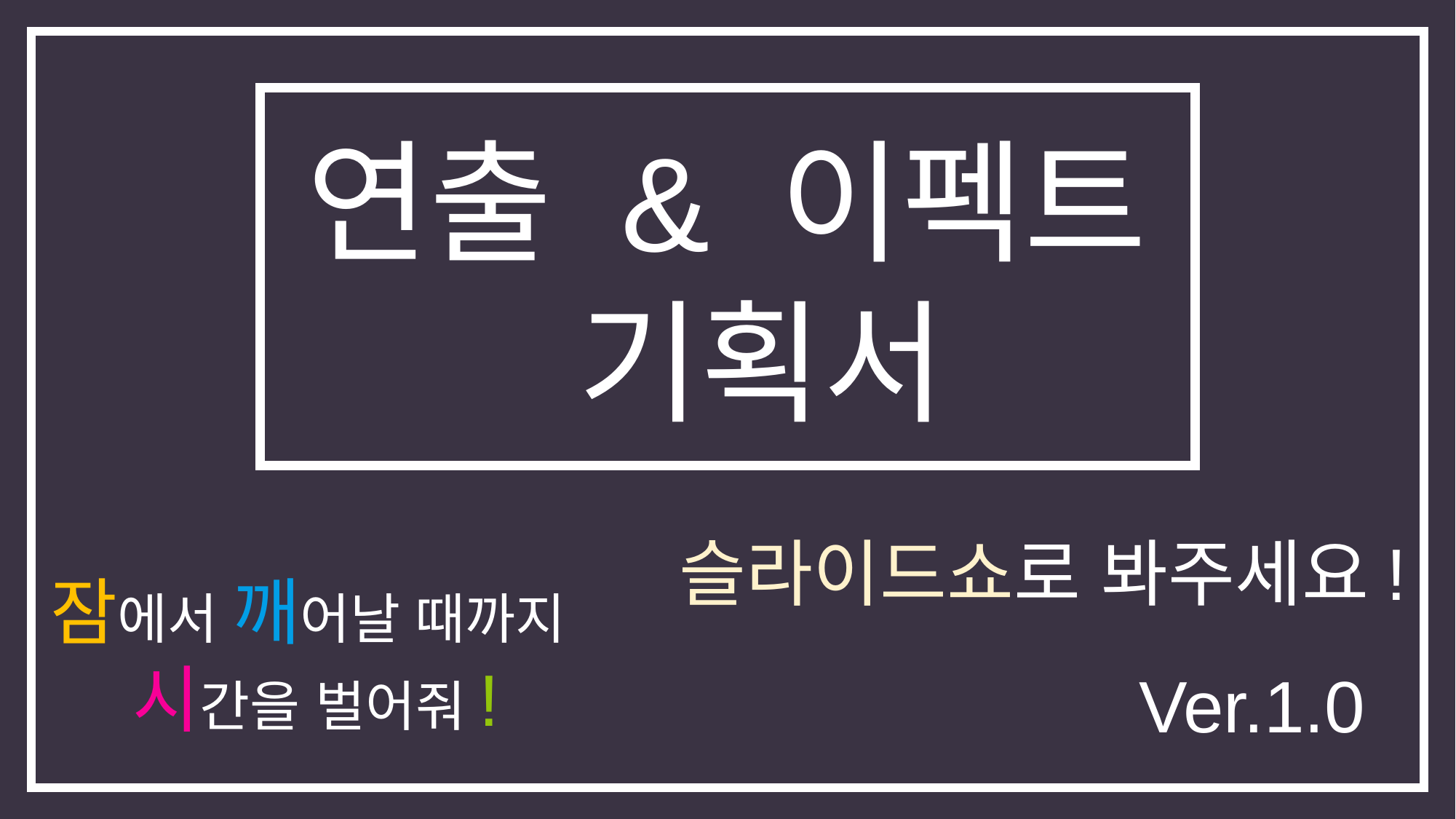

연출 & 이펙트
 기획서
슬라이드쇼로 봐주세요!
잠에서 깨어날 때까지
시간을 벌어줘!
Ver.1.0